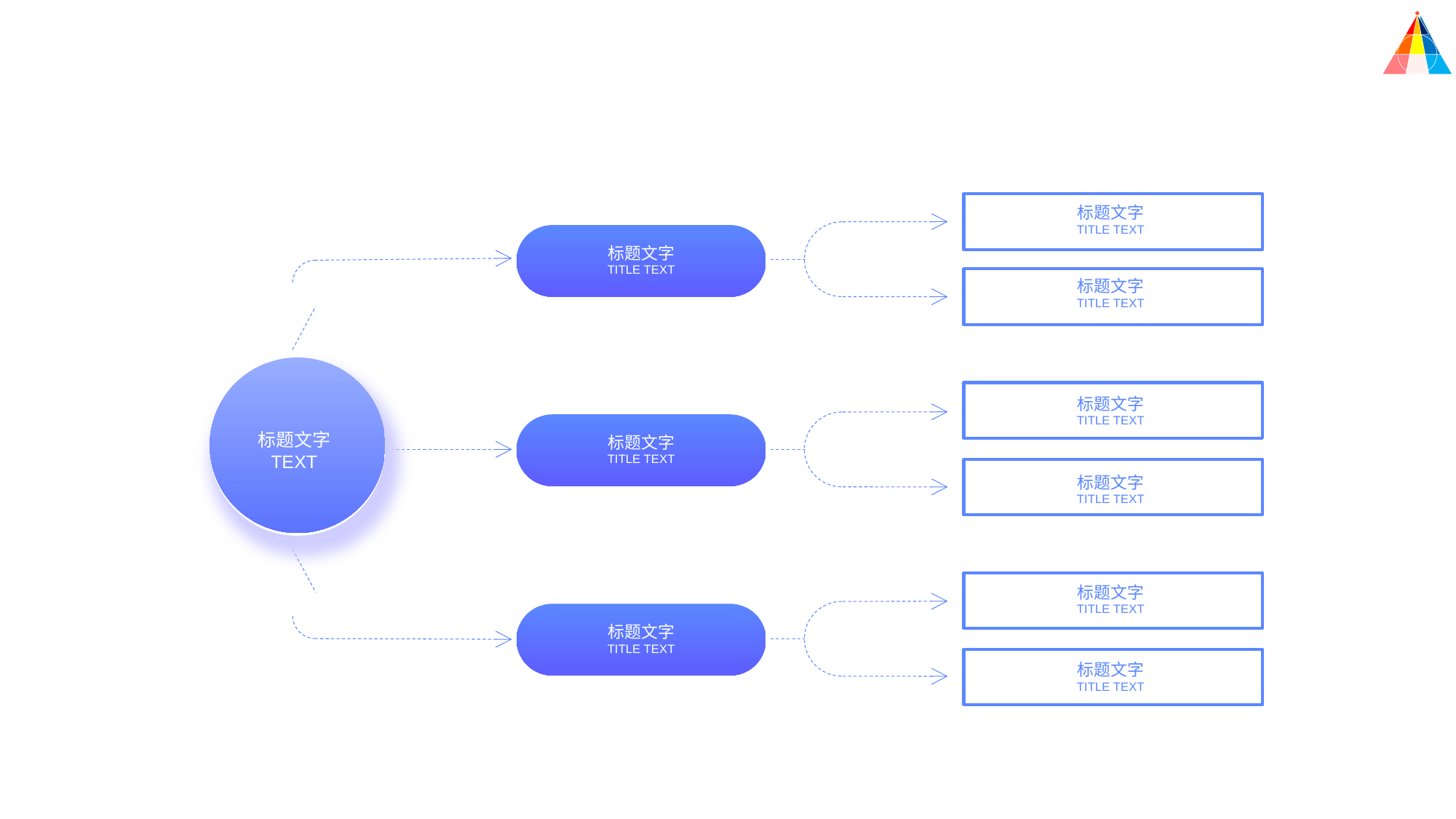

标题文字
TITLE TEXT

标题文字
TITLE TEXT

标题文字
TITLE TEXT

标题文字
TEXT

标题文字
TITLE TEXT

标题文字
TITLE TEXT

标题文字
TITLE TEXT

标题文字

TITLE TEXT

标题文字
TITLE TEXT

标题文字
TITLE TEXT